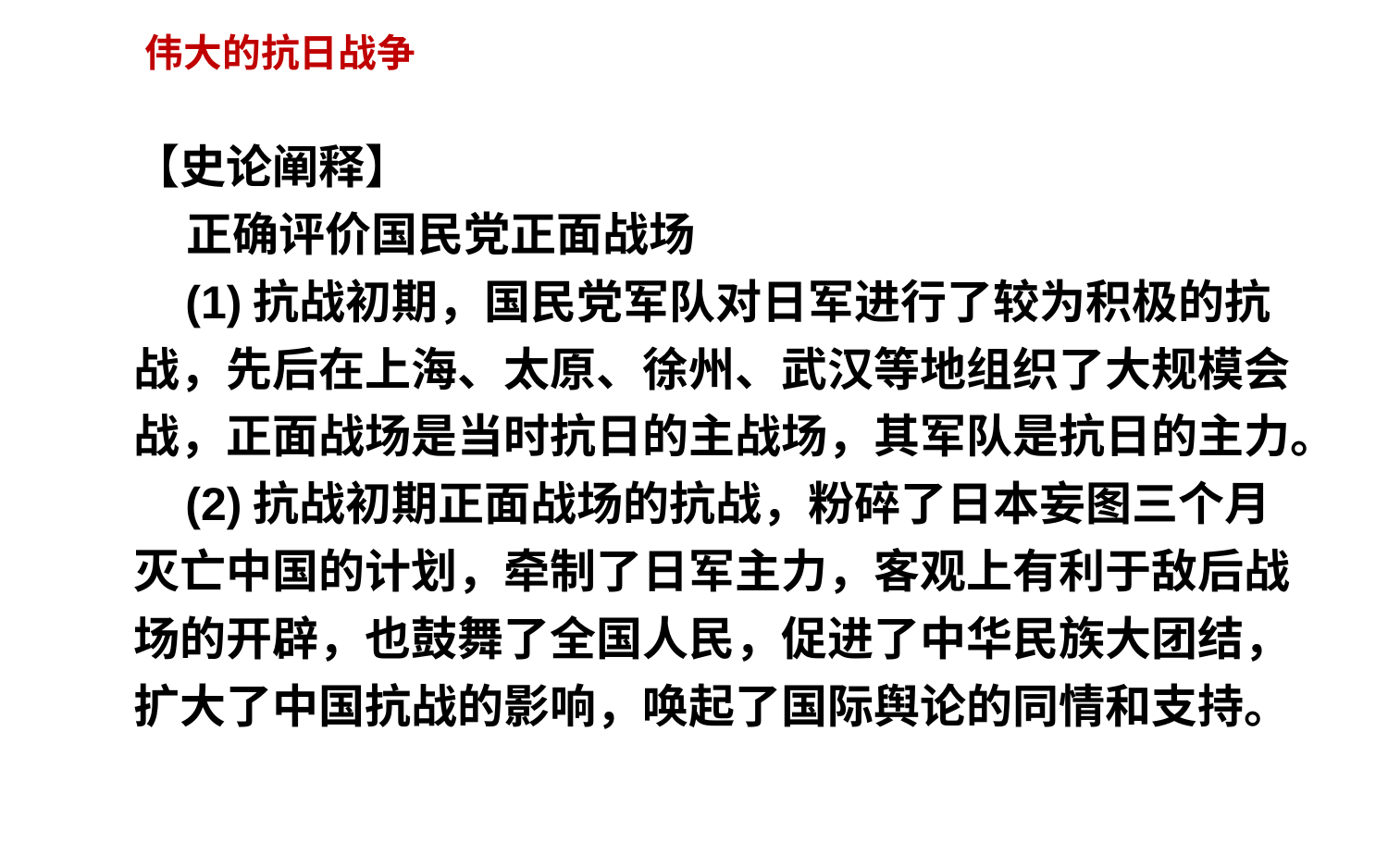

伟大的抗日战争
【史论阐释】
    正确评价国民党正面战场
    (1)抗战初期，国民党军队对日军进行了较为积极的抗战，先后在上海、太原、徐州、武汉等地组织了大规模会战，正面战场是当时抗日的主战场，其军队是抗日的主力。
    (2)抗战初期正面战场的抗战，粉碎了日本妄图三个月灭亡中国的计划，牵制了日军主力，客观上有利于敌后战场的开辟，也鼓舞了全国人民，促进了中华民族大团结，扩大了中国抗战的影响，唤起了国际舆论的同情和支持。